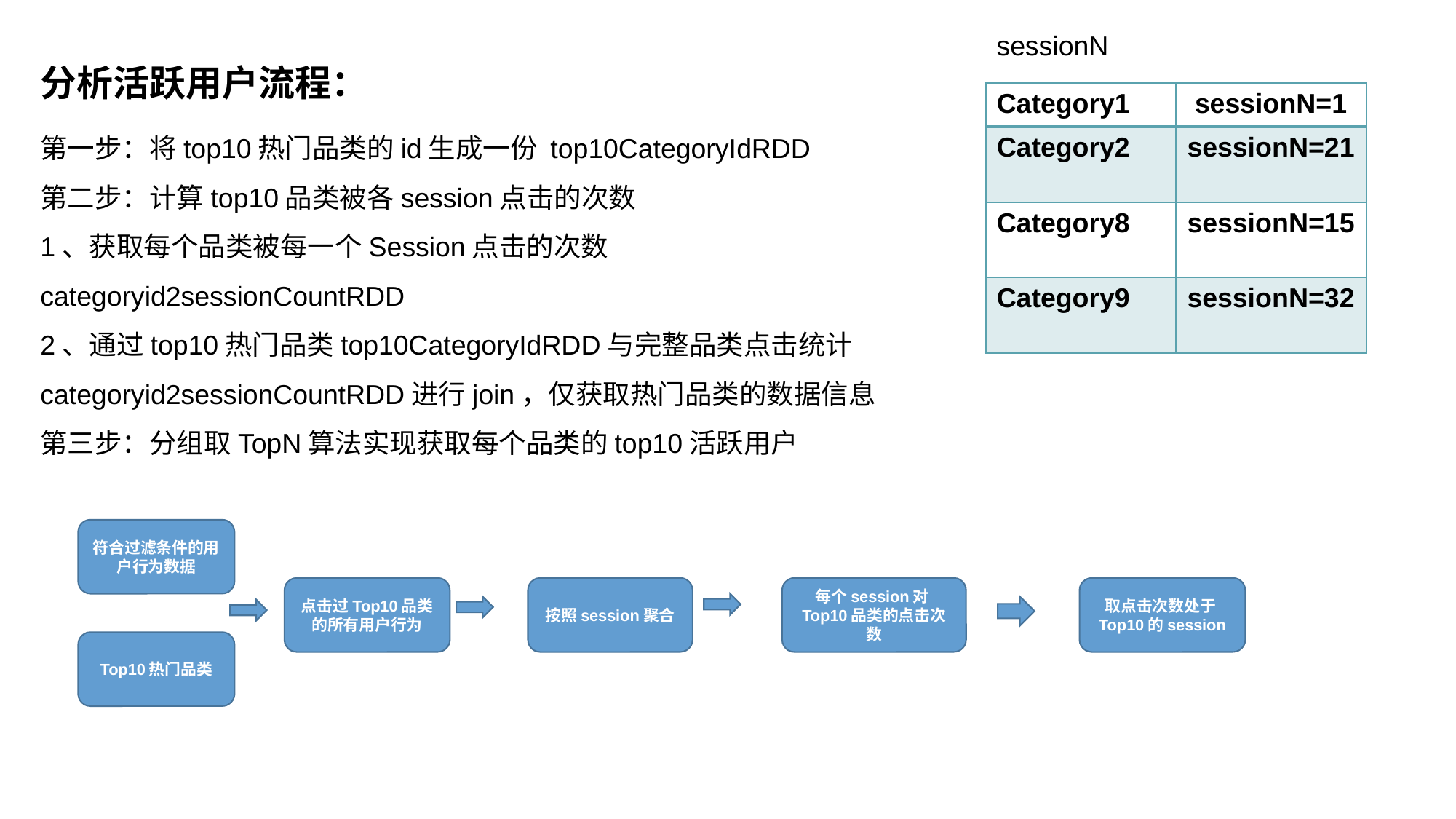

sessionN
分析活跃用户流程：
| Category1 | sessionN=1 |
| --- | --- |
| Category2 | sessionN=21 |
| Category8 | sessionN=15 |
| Category9 | sessionN=32 |
第一步：将top10热门品类的id生成一份 top10CategoryIdRDD
第二步：计算top10品类被各session点击的次数
1、获取每个品类被每一个Session点击的次数 categoryid2sessionCountRDD
2、通过top10热门品类top10CategoryIdRDD与完整品类点击统计categoryid2sessionCountRDD进行join，仅获取热门品类的数据信息
第三步：分组取TopN算法实现获取每个品类的top10活跃用户
符合过滤条件的用户行为数据
点击过Top10品类的所有用户行为
按照session聚合
每个session对Top10品类的点击次数
取点击次数处于Top10的session

Top10热门品类